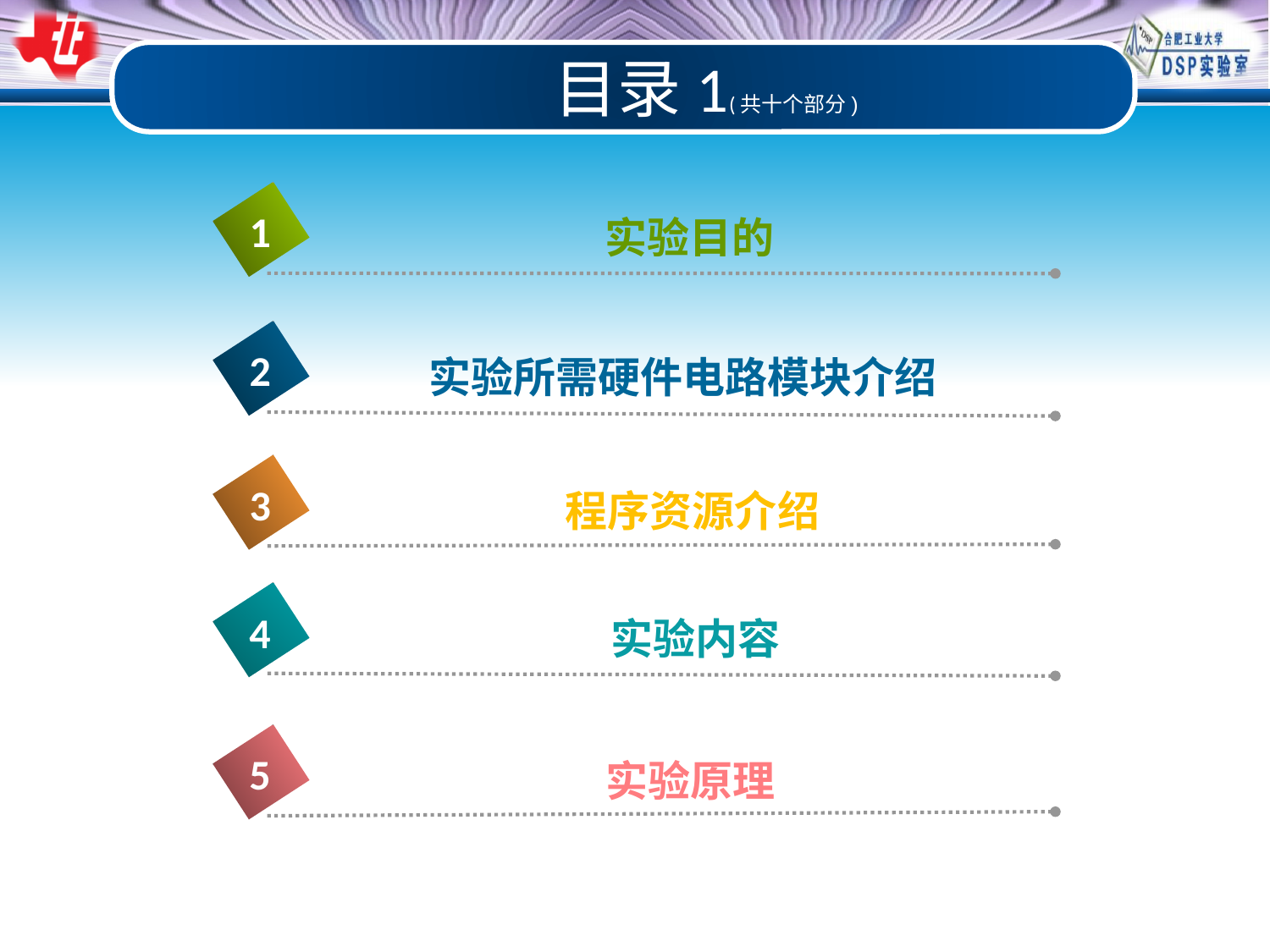

目录1(共十个部分)

1
实验目的

2
实验所需硬件电路模块介绍

3
程序资源介绍

4
实验内容

5
实验原理